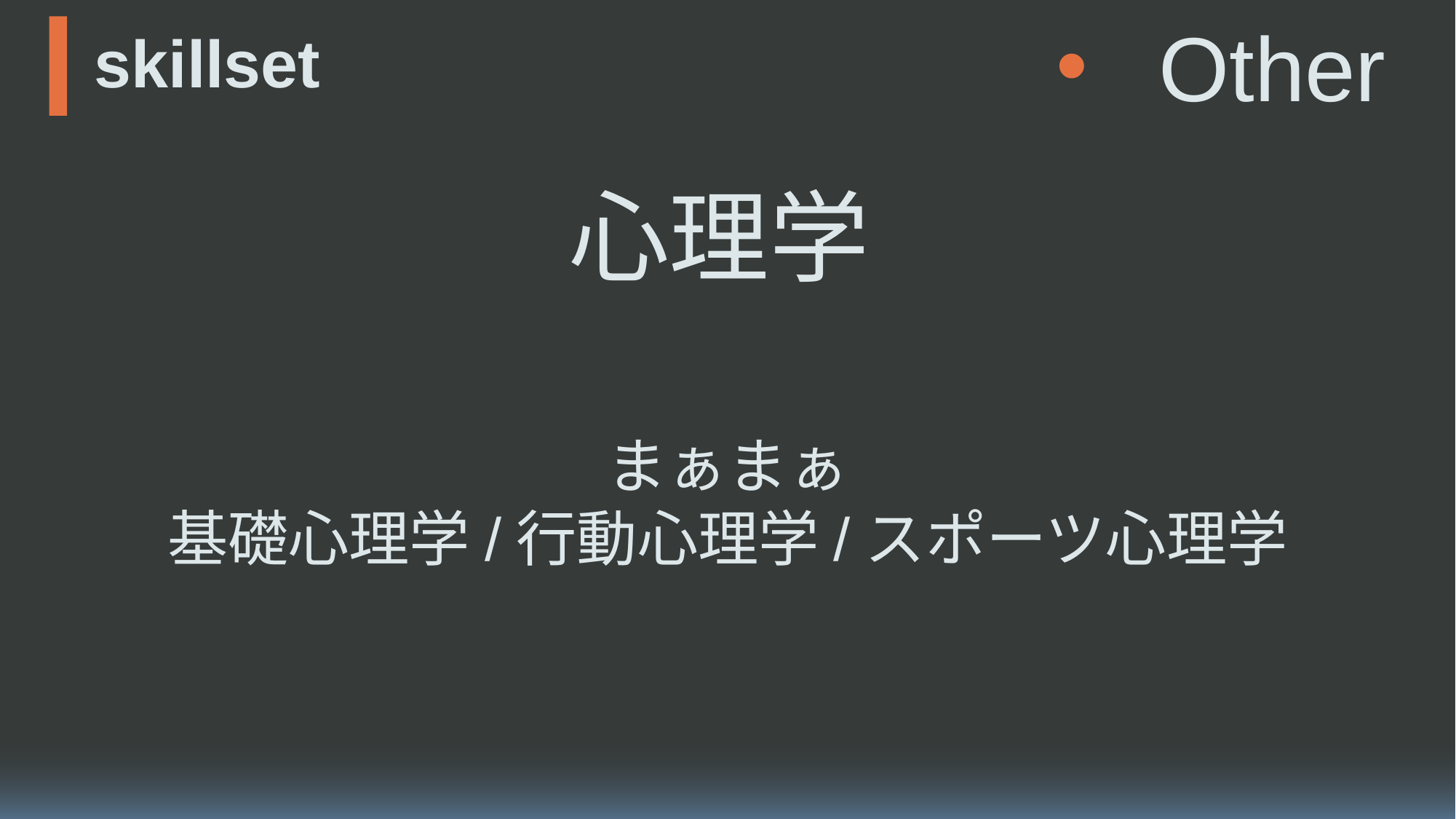

Other
# skillset
intro
心理学
skillset
リーダーシップ論
まぁまぁ
基礎心理学/行動心理学/スポーツ心理学
I hope you…
at last
ちょっと
人格心理学/社会心理学/
教育心理学/犯罪心理学/
災害心理学